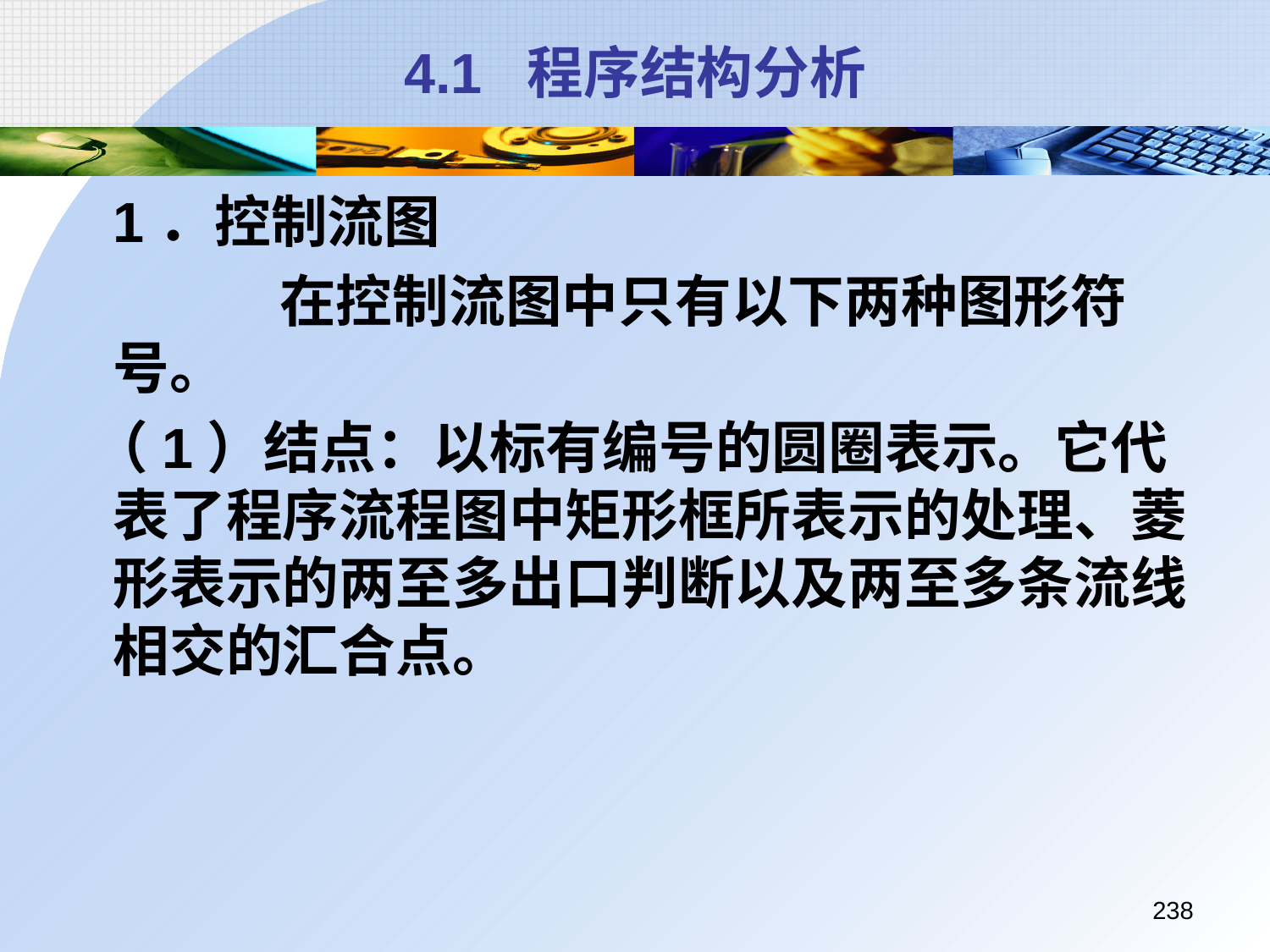

# 4.1  程序结构分析
	1．控制流图
		  在控制流图中只有以下两种图形符号。
 （1）结点：以标有编号的圆圈表示。它代表了程序流程图中矩形框所表示的处理、菱形表示的两至多出口判断以及两至多条流线相交的汇合点。
238